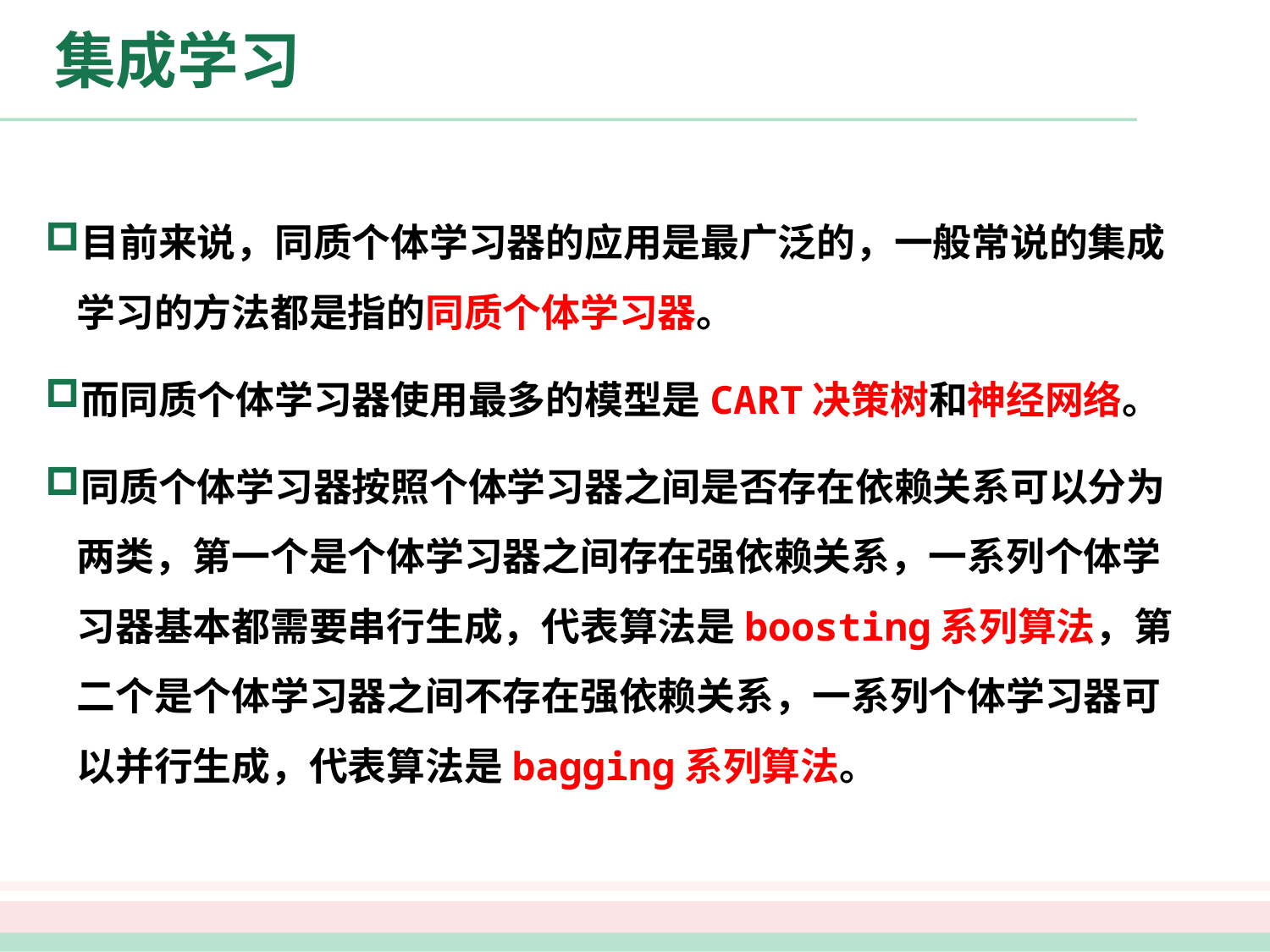

# 集成学习
目前来说，同质个体学习器的应用是最广泛的，一般常说的集成学习的方法都是指的同质个体学习器。
而同质个体学习器使用最多的模型是CART决策树和神经网络。
同质个体学习器按照个体学习器之间是否存在依赖关系可以分为两类，第一个是个体学习器之间存在强依赖关系，一系列个体学习器基本都需要串行生成，代表算法是boosting系列算法，第二个是个体学习器之间不存在强依赖关系，一系列个体学习器可以并行生成，代表算法是bagging系列算法。